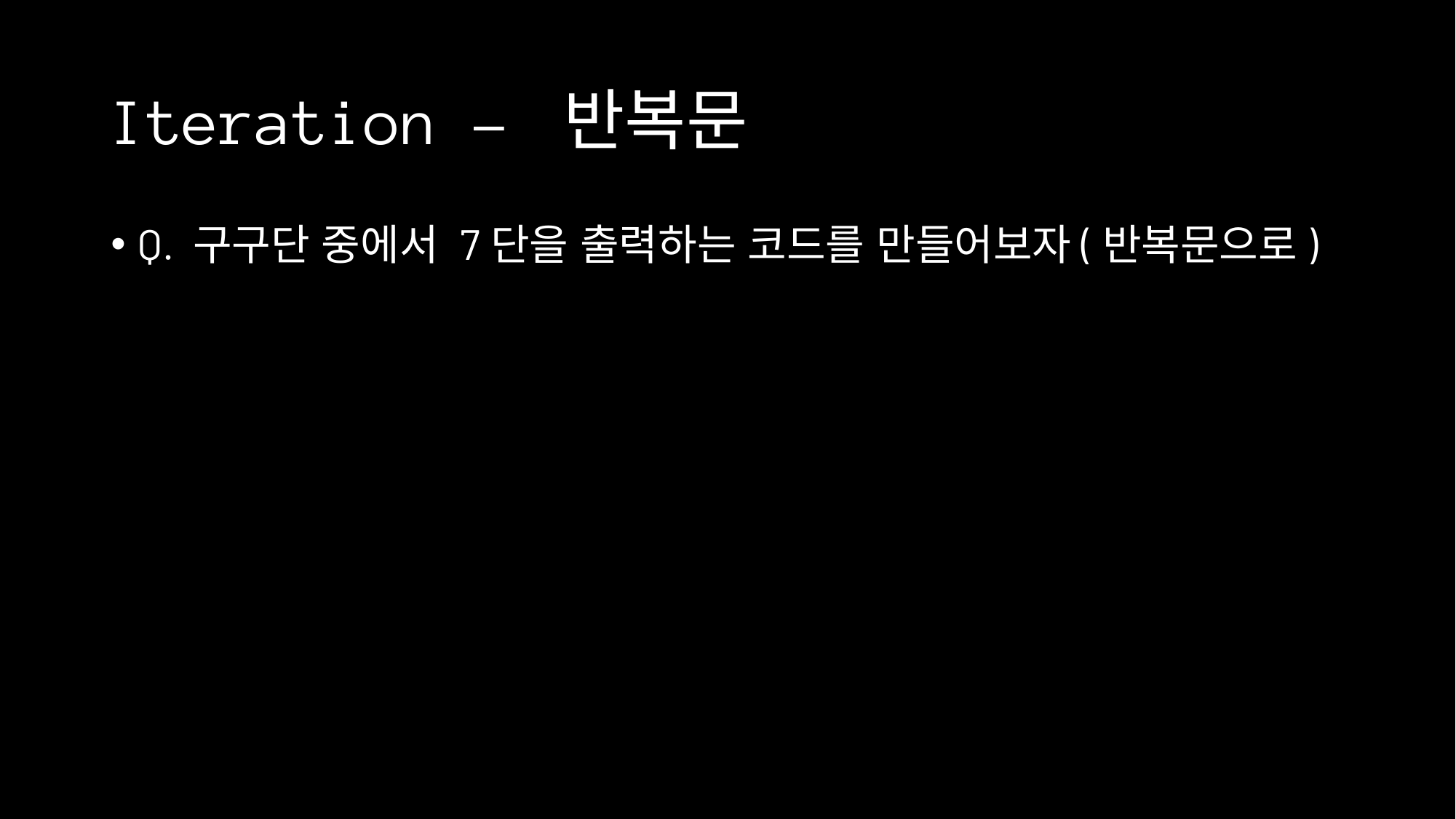

# Iteration - 반복문
Q. 구구단 중에서 7단을 출력하는 코드를 만들어보자(반복문으로)